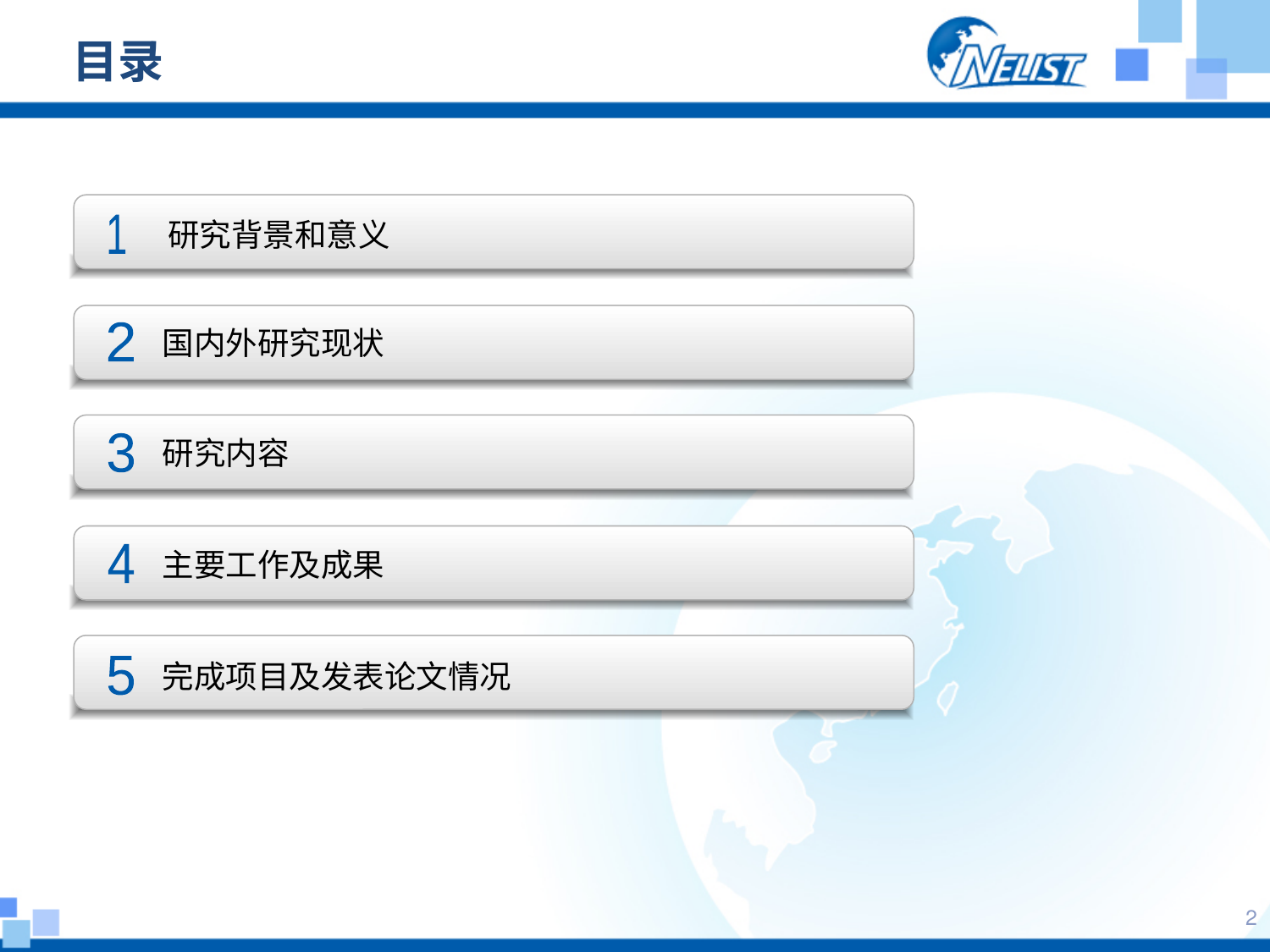

# 目录

研究背景和意义
1

国内外研究现状
2

研究内容
3

主要工作及成果
4

完成项目及发表论文情况
5

2